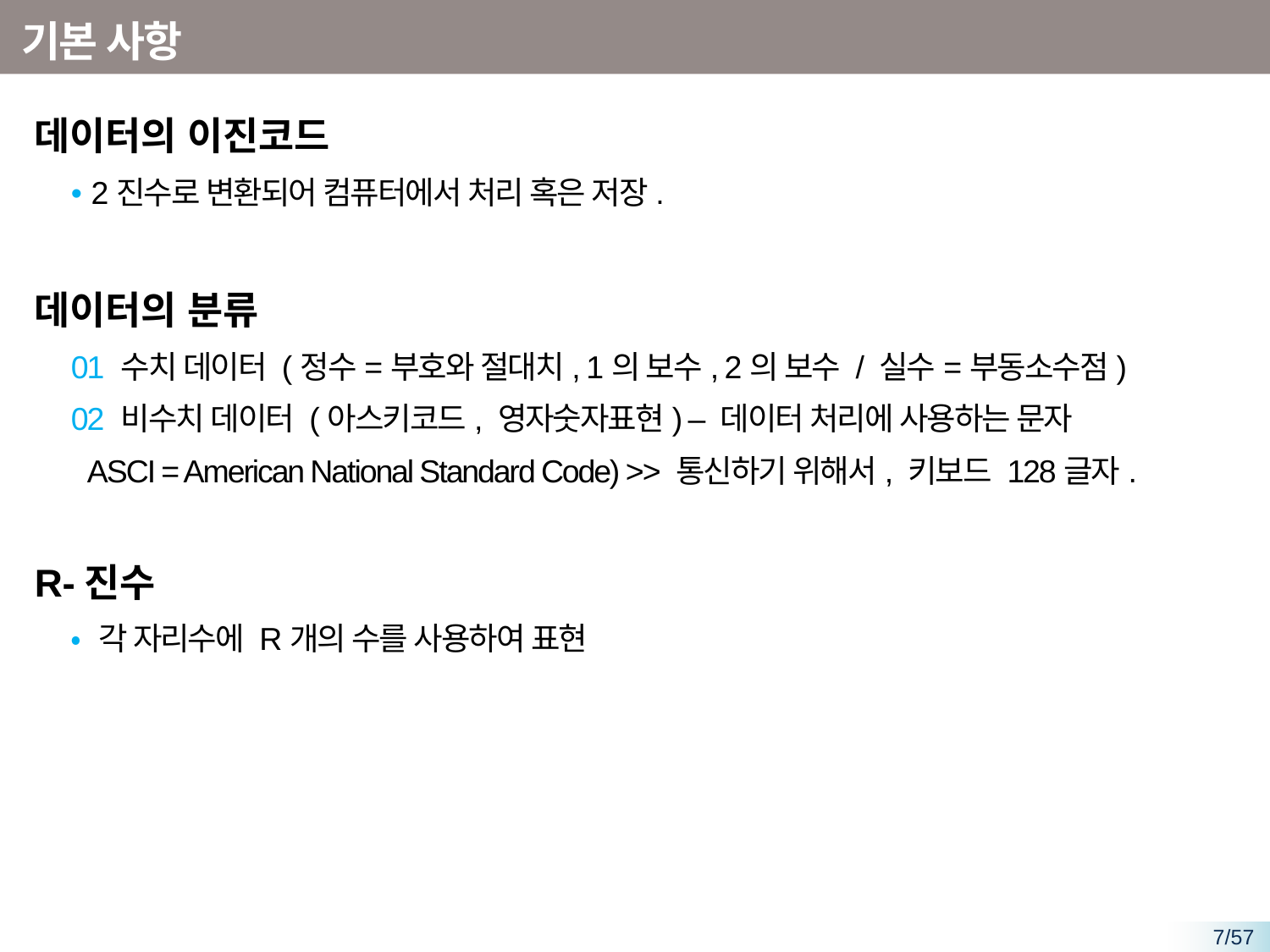

# 기본 사항
데이터의 이진코드
• 2진수로 변환되어 컴퓨터에서 처리 혹은 저장.

데이터의 분류
01 수치 데이터 (정수=부호와 절대치, 1의 보수, 2의 보수 / 실수=부동소수점)
02 비수치 데이터 (아스키코드, 영자숫자표현) – 데이터 처리에 사용하는 문자
  ASCI = American National Standard Code) >> 통신하기 위해서, 키보드 128글자.

R-진수
• 각 자리수에 R개의 수를 사용하여 표현